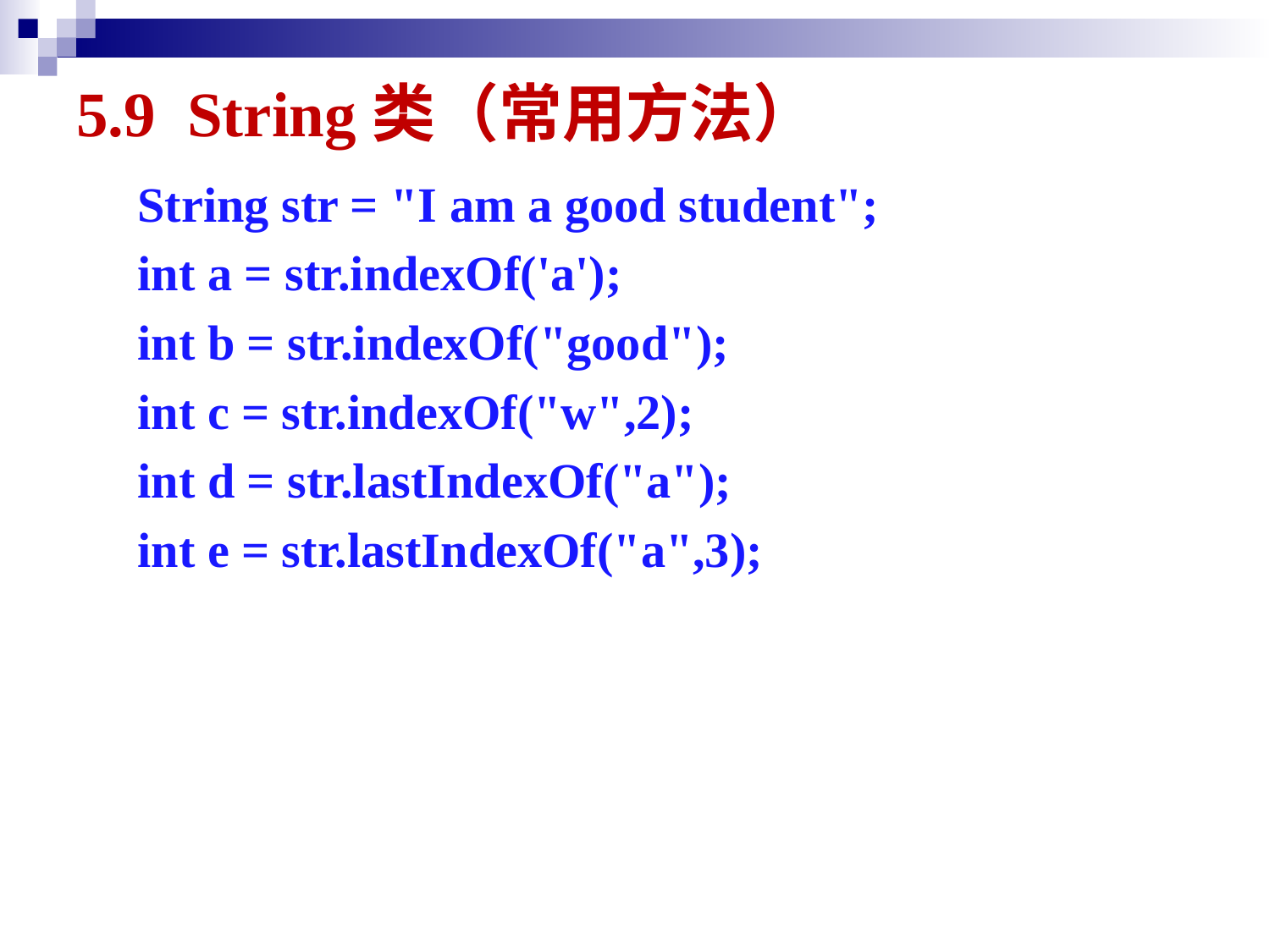

# 5.9  String类（常用方法）
String str = "I am a good student";
int a = str.indexOf('a');
int b = str.indexOf("good");
int c = str.indexOf("w",2);
int d = str.lastIndexOf("a");
int e = str.lastIndexOf("a",3);